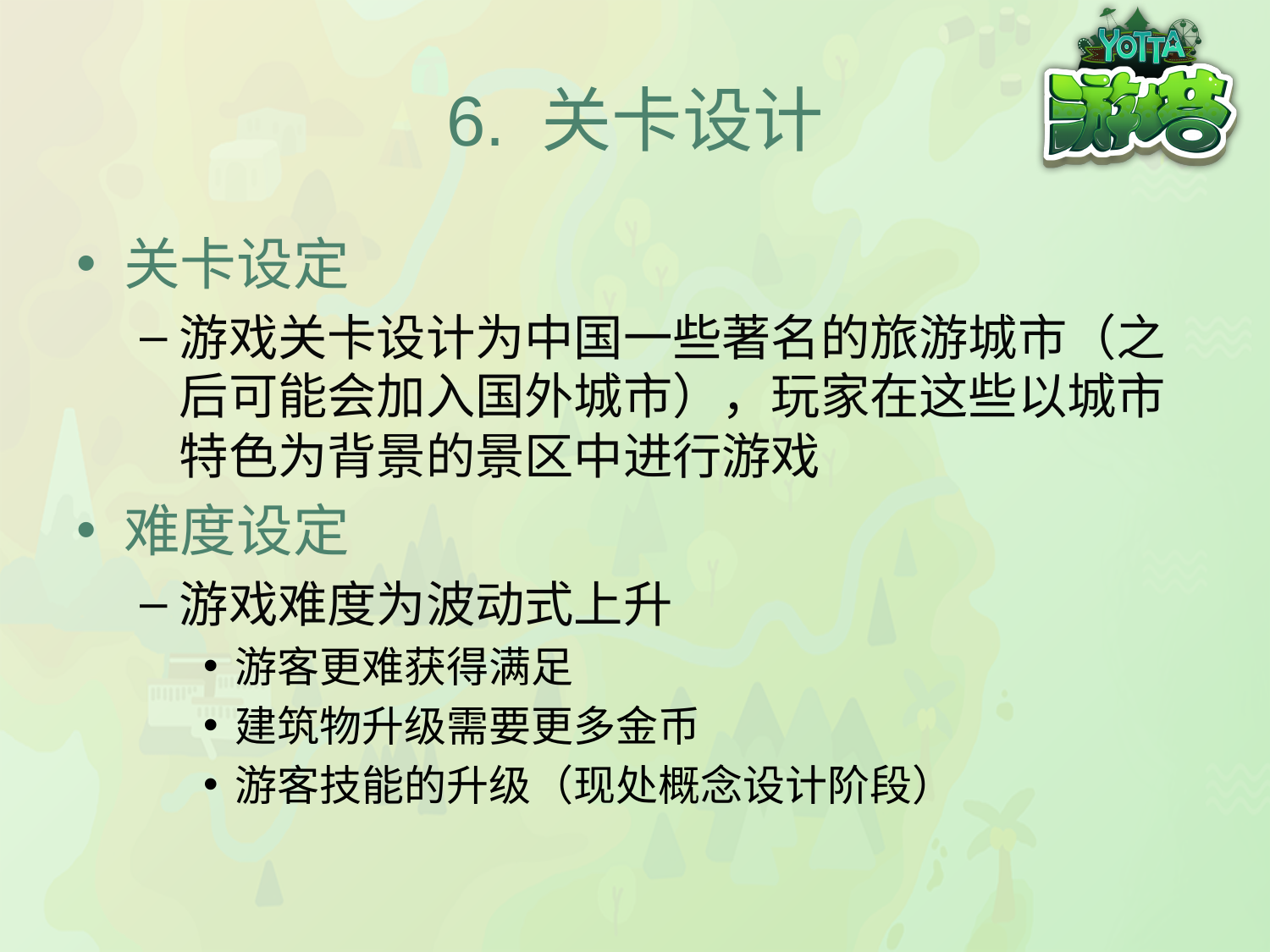

# 6. 关卡设计
关卡设定
游戏关卡设计为中国一些著名的旅游城市（之后可能会加入国外城市），玩家在这些以城市特色为背景的景区中进行游戏
难度设定
游戏难度为波动式上升
游客更难获得满足
建筑物升级需要更多金币
游客技能的升级（现处概念设计阶段）